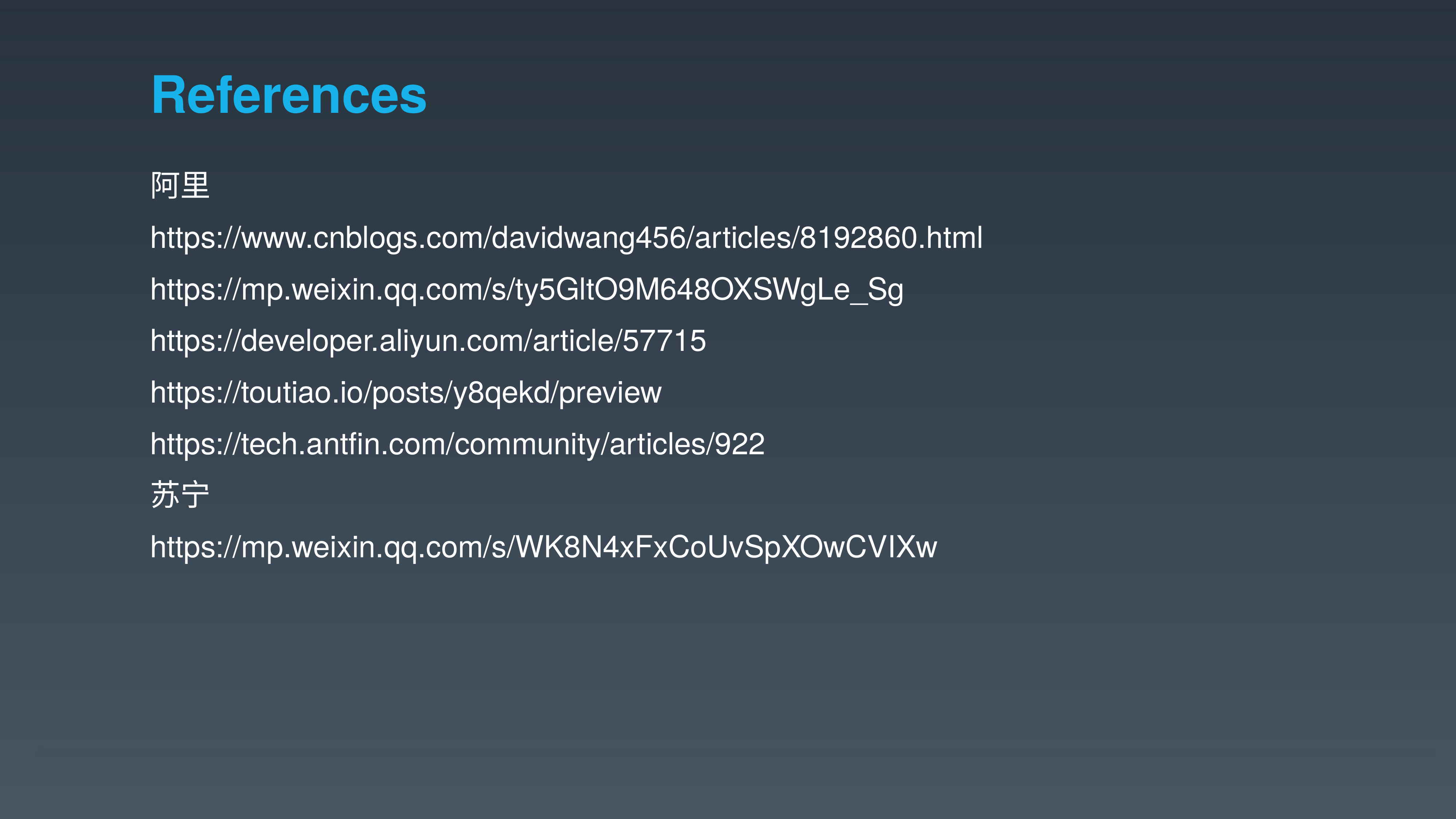

# References
阿里
https://www.cnblogs.com/davidwang456/articles/8192860.html
https://mp.weixin.qq.com/s/ty5GltO9M648OXSWgLe_Sg
https://developer.aliyun.com/article/57715
https://toutiao.io/posts/y8qekd/preview
https://tech.antfin.com/community/articles/922
苏宁
https://mp.weixin.qq.com/s/WK8N4xFxCoUvSpXOwCVIXw